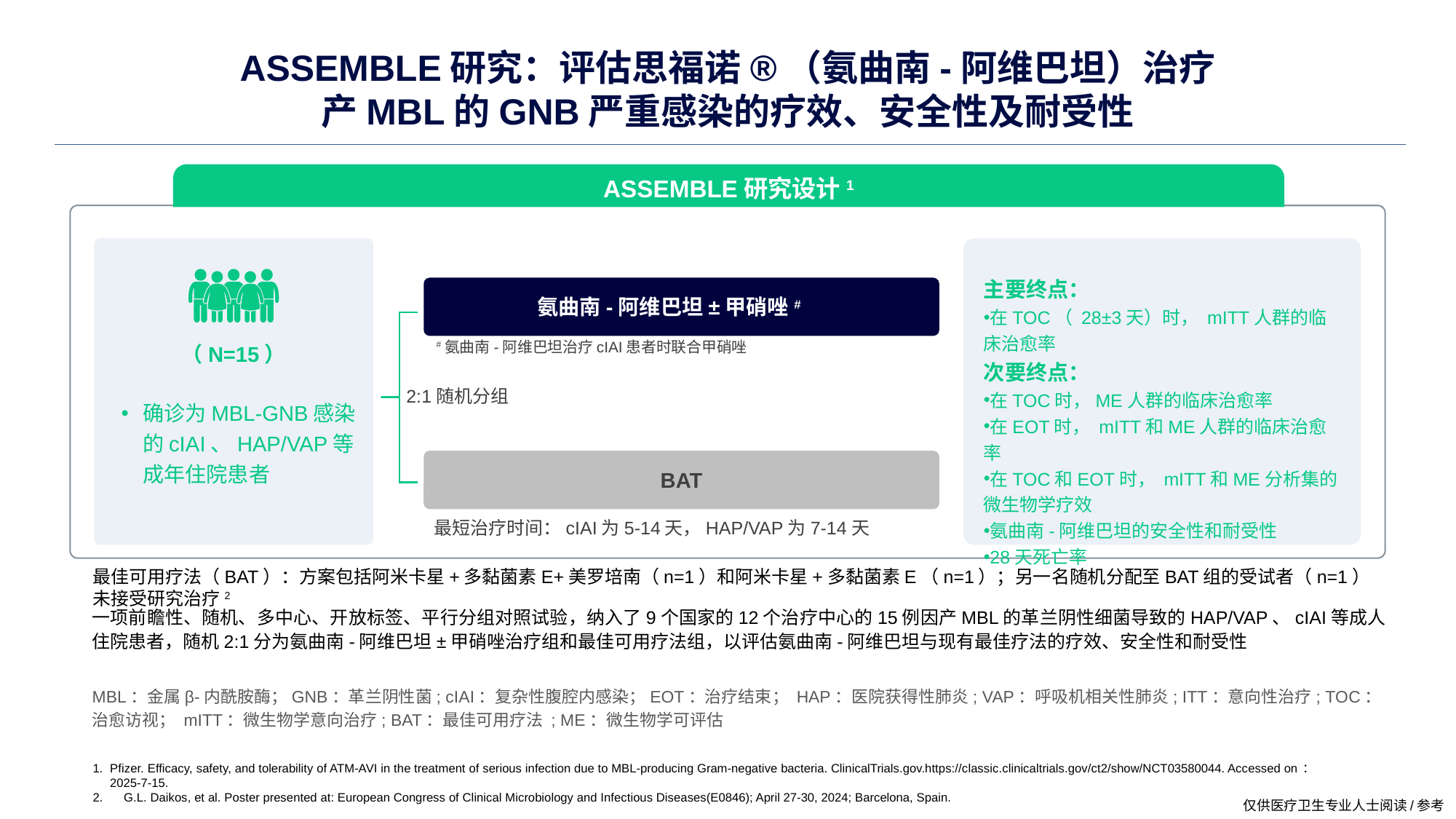

# ASSEMBLE研究：评估思福诺®（氨曲南-阿维巴坦️）治疗 产MBL的GNB严重感染的疗效、安全性及耐受性
ASSEMBLE研究设计1

主要终点：
在TOC（ 28±3天）时， mITT人群的临床治愈率
次要终点：
在TOC时，ME人群的临床治愈率
在EOT时， mITT和ME人群的临床治愈率
在TOC和EOT时， mITT和ME分析集的微生物学疗效
氨曲南-阿维巴坦的安全性和耐受性
28天死亡率

氨曲南-阿维巴坦±甲硝唑#

#氨曲南-阿维巴坦治疗cIAI患者时联合甲硝唑
（N=15）
2:1随机分组
确诊为MBL-GNB感染的cIAI、HAP/VAP等成年住院患者

BAT
最短治疗时间：cIAI为5-14天，HAP/VAP为7-14天
最佳可用疗法（BAT）：方案包括阿米卡星+多黏菌素E+美罗培南（n=1）和阿米卡星+多黏菌素E（n=1）；另一名随机分配至BAT组的受试者（n=1）未接受研究治疗2
一项前瞻性、随机、多中心、开放标签、平行分组对照试验，纳入了9个国家的12个治疗中心的15例因产MBL的革兰阴性细菌导致的HAP/VAP、cIAI等成人住院患者，随机2:1分为氨曲南-阿维巴坦±甲硝唑治疗组和最佳可用疗法组，以评估氨曲南-阿维巴坦与现有最佳疗法的疗效、安全性和耐受性
MBL：金属β-内酰胺酶；GNB：革兰阴性菌; cIAI：复杂性腹腔内感染；EOT：治疗结束； HAP：医院获得性肺炎; VAP：呼吸机相关性肺炎; ITT：意向性治疗; TOC：治愈访视； mITT：微生物学意向治疗; BAT：最佳可用疗法 ; ME：微生物学可评估
Pfizer. Efficacy, safety, and tolerability of ATM-AVI in the treatment of serious infection due to MBL-producing Gram-negative bacteria. ClinicalTrials.gov.https://classic.clinicaltrials.gov/ct2/show/NCT03580044. Accessed on：2025-7-15.
    G.L. Daikos, et al. Poster presented at: European Congress of Clinical Microbiology and Infectious Diseases(E0846); April 27-30, 2024; Barcelona, Spain.
仅供医疗卫生专业人士阅读/参考